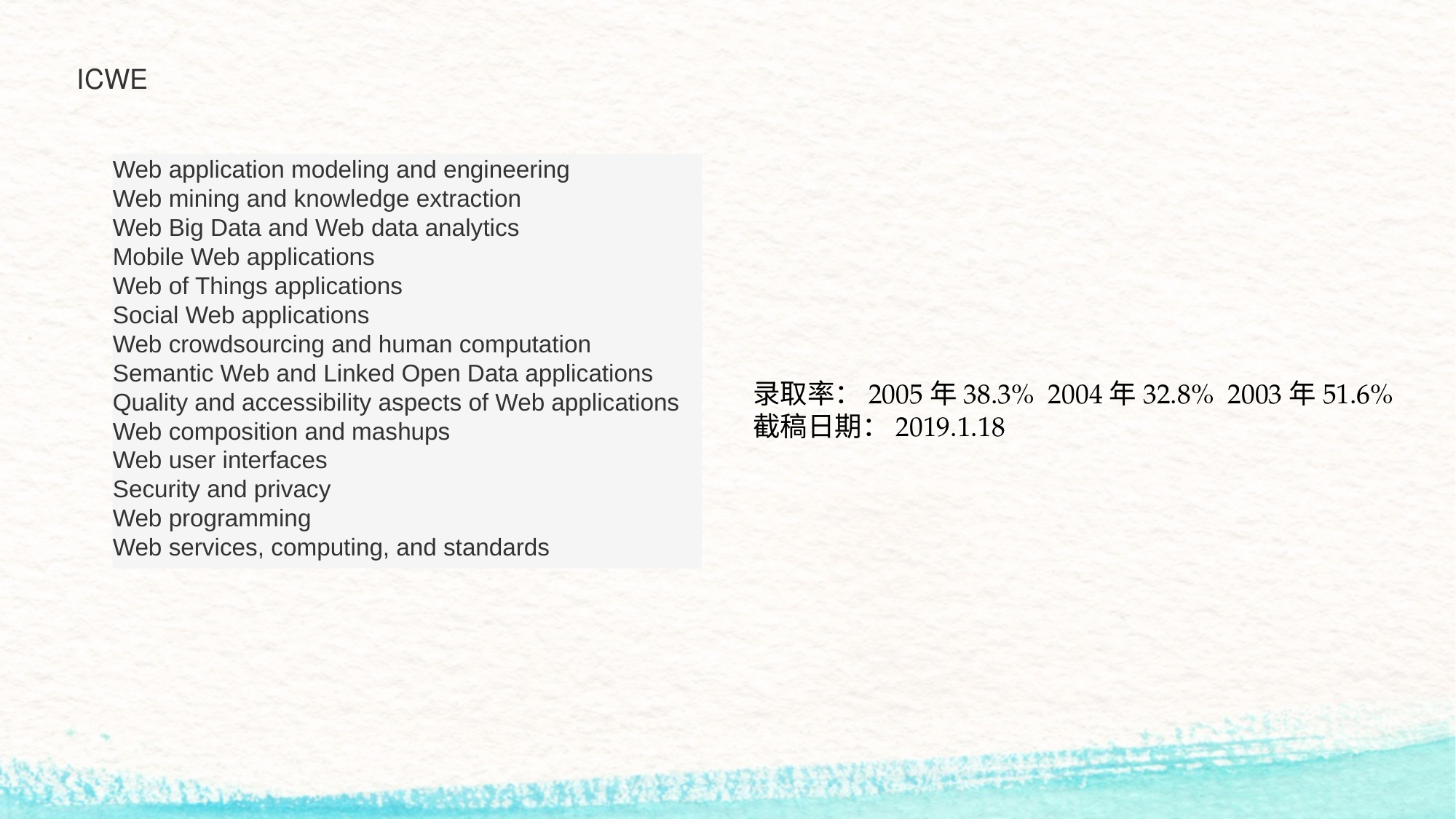

ICWE
Web application modeling and engineering
Web mining and knowledge extraction
Web Big Data and Web data analytics
Mobile Web applications
Web of Things applications
Social Web applications
Web crowdsourcing and human computation
Semantic Web and Linked Open Data applications
Quality and accessibility aspects of Web applications
Web composition and mashups
Web user interfaces
Security and privacy
Web programming
Web services, computing, and standards
录取率：2005年38.3%  2004年32.8%  2003年51.6%
截稿日期：2019.1.18